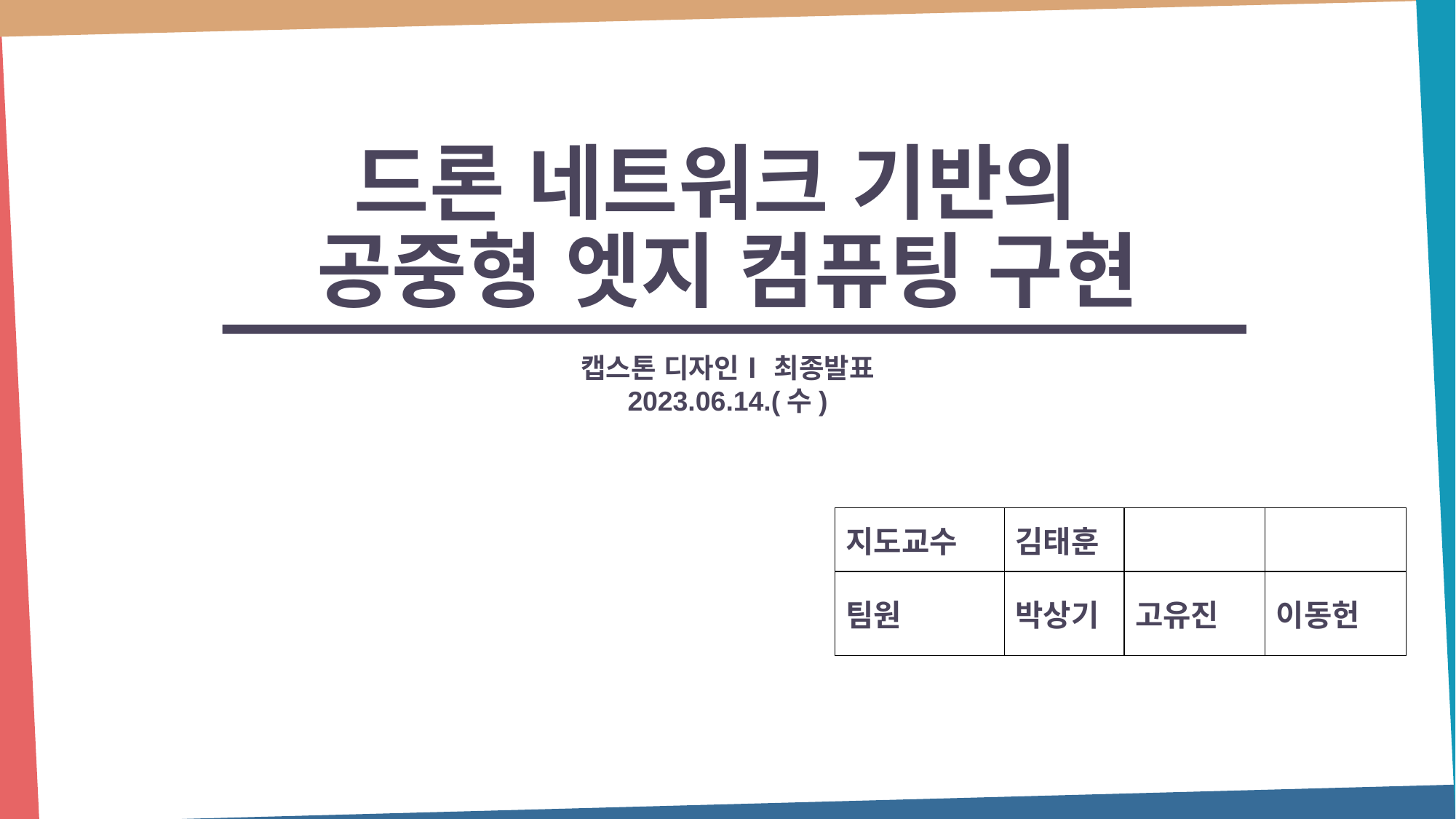

# 드론 네트워크 기반의 공중형 엣지 컴퓨팅 구현

캡스톤 디자인Ⅰ 최종발표 2023.06.14.(수)
| 지도교수 | 김태훈 |  |  |
| --- | --- | --- | --- |
| 팀원 | 박상기 | 고유진 | 이동헌 |